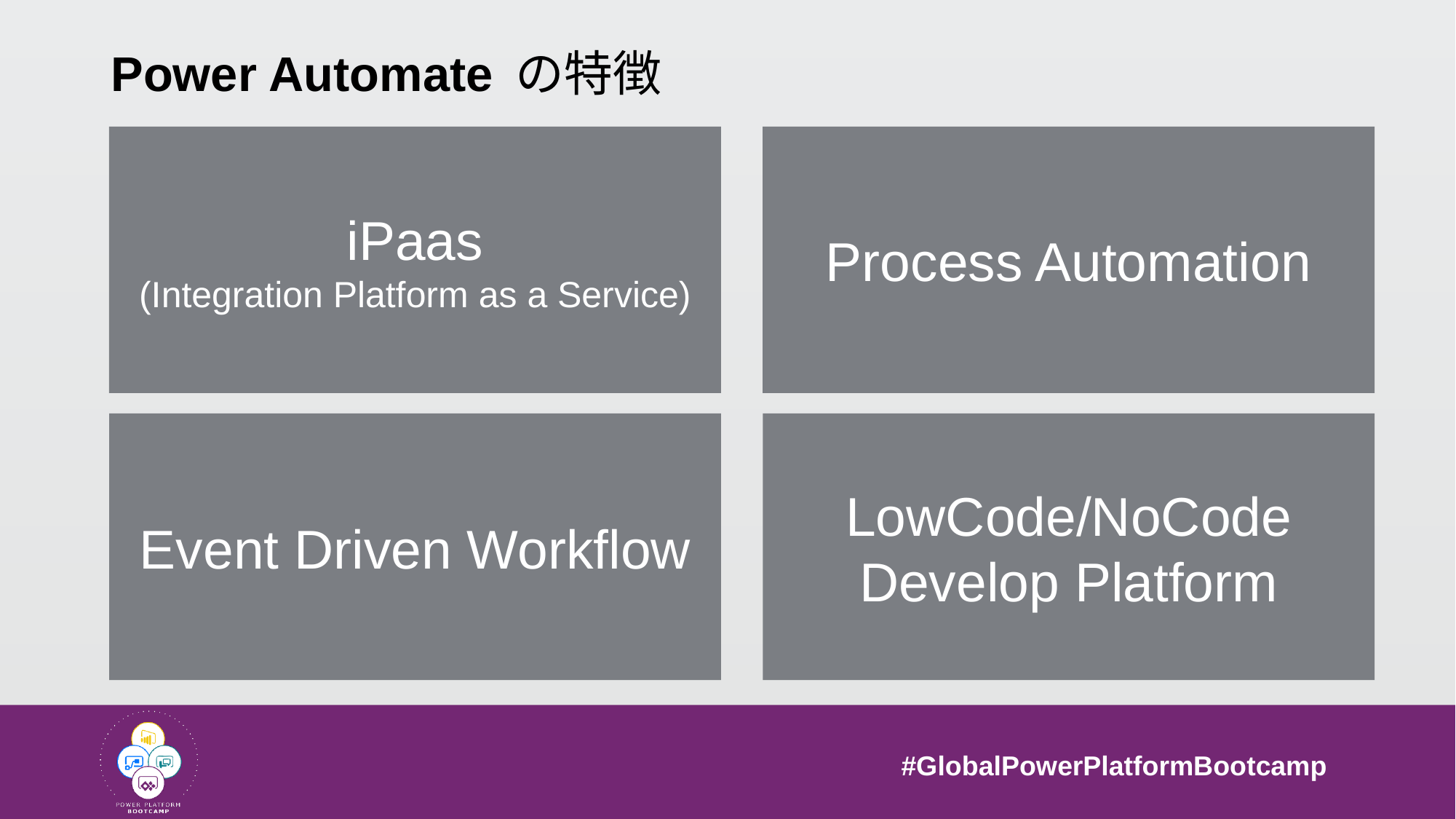

# Power Automate の特徴
Process Automation
iPaas
(Integration Platform as a Service)
Event Driven Workflow
LowCode/NoCode
Develop Platform